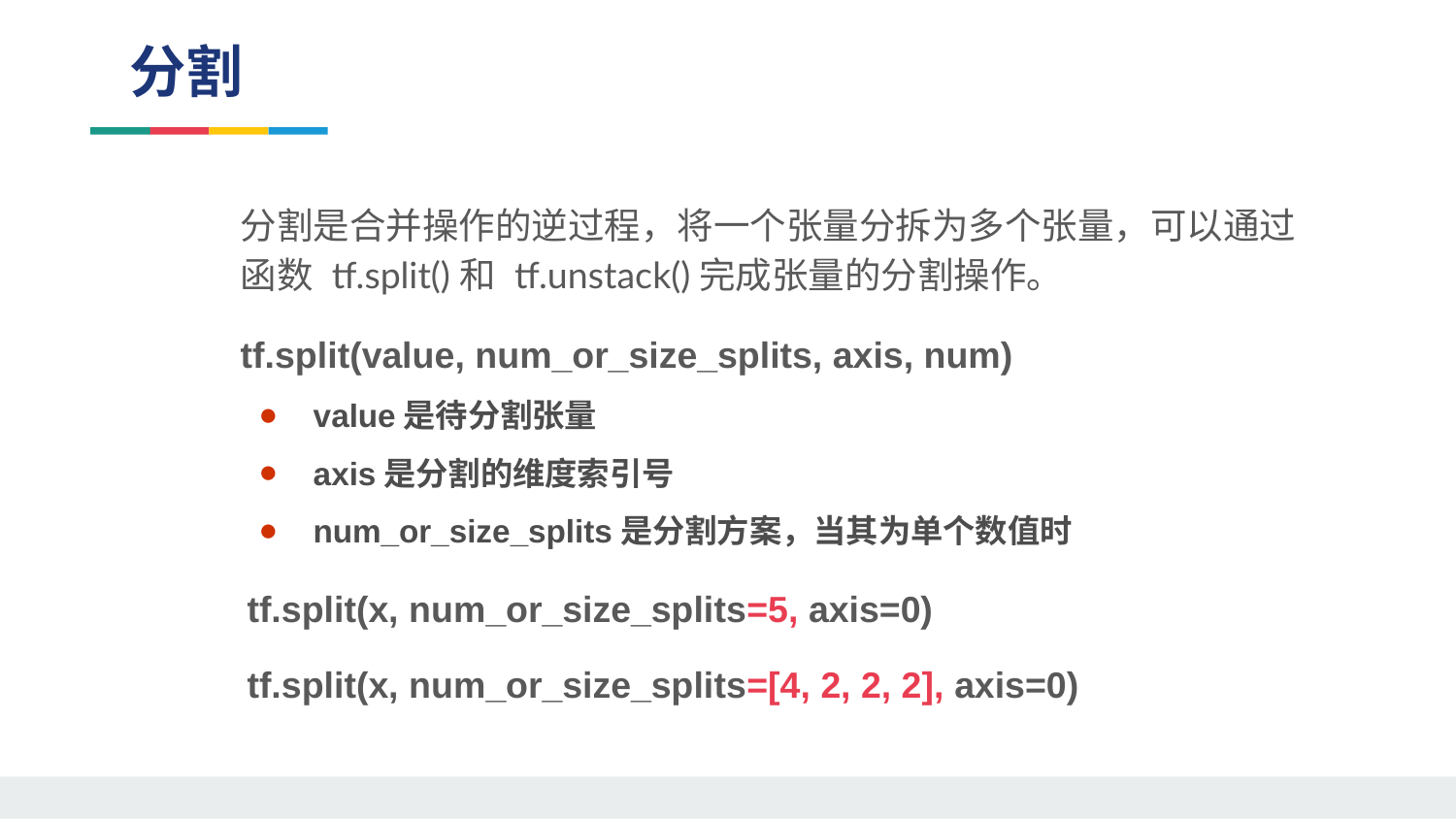

分割
分割是合并操作的逆过程，将一个张量分拆为多个张量，可以通过函数 tf.split()和 tf.unstack()完成张量的分割操作。

tf.split(value, num_or_size_splits, axis, num)
value是待分割张量
axis是分割的维度索引号
num_or_size_splits是分割方案，当其为单个数值时
 tf.split(x, num_or_size_splits=5, axis=0)
 tf.split(x, num_or_size_splits=[4, 2, 2, 2], axis=0)